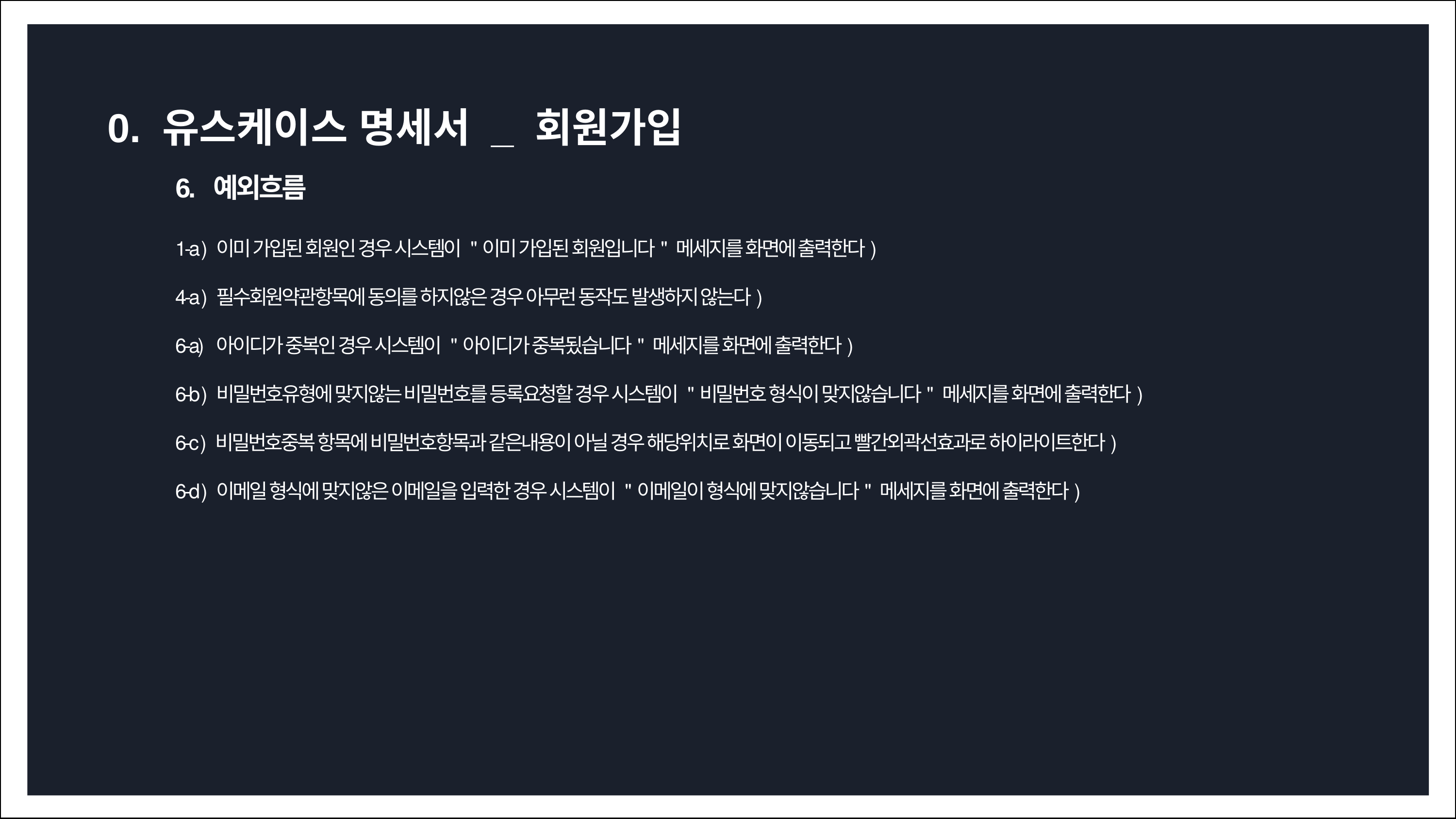

0. 유스케이스 명세서 _ 회원가입
6.  예외흐름

1-a ) 이미 가입된 회원인 경우 시스템이 "이미 가입된 회원입니다" 메세지를 화면에 출력한다)
4-a ) 필수회원약관항목에 동의를 하지않은 경우 아무런 동작도 발생하지 않는다)
6-a)  아이디가 중복인 경우 시스템이 "아이디가 중복됬습니다" 메세지를 화면에 출력한다)
6-b ) 비밀번호유형에 맞지않는 비밀번호를 등록요청할 경우 시스템이 "비밀번호 형식이 맞지않습니다" 메세지를 화면에 출력한다)
6-c ) 비밀번호중복 항목에 비밀번호항목과 같은내용이 아닐 경우 해당위치로 화면이 이동되고 빨간외곽선효과로 하이라이트한다)
6-d ) 이메일 형식에 맞지않은 이메일을 입력한 경우 시스템이 "이메일이 형식에 맞지않습니다" 메세지를 화면에 출력한다)